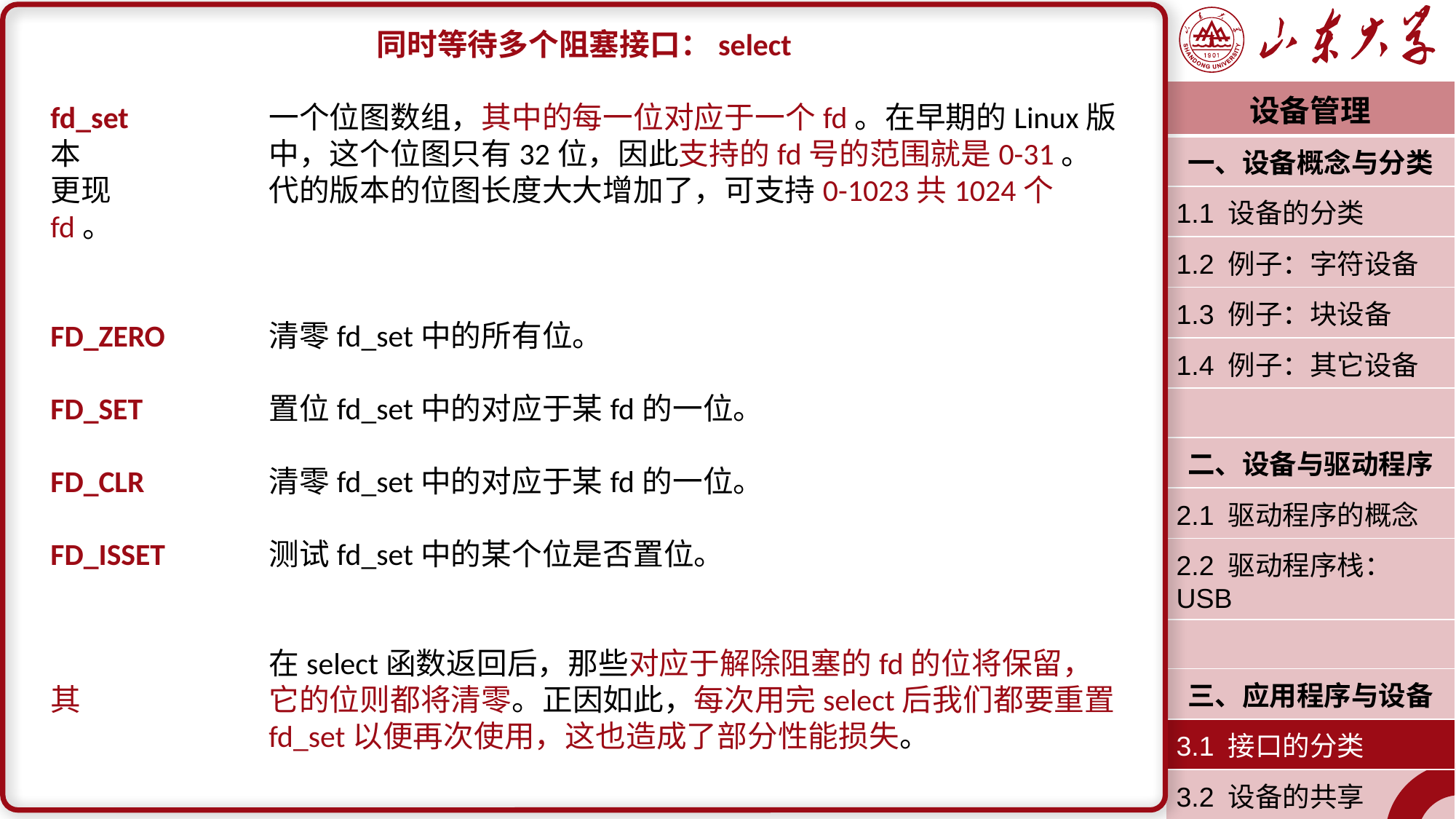

同时等待多个阻塞接口：select

fd_set		一个位图数组，其中的每一位对应于一个fd。在早期的Linux版本		中，这个位图只有32位，因此支持的fd号的范围就是0-31。更现		代的版本的位图长度大大增加了，可支持0-1023共1024个fd。

FD_ZERO	清零fd_set中的所有位。

FD_SET		置位fd_set中的对应于某fd的一位。

FD_CLR		清零fd_set中的对应于某fd的一位。

FD_ISSET	测试fd_set中的某个位是否置位。

		在select函数返回后，那些对应于解除阻塞的fd的位将保留，其		它的位则都将清零。正因如此，每次用完select后我们都要重置		fd_set以便再次使用，这也造成了部分性能损失。
| 设备管理 |
| --- |
| 一、设备概念与分类 |
| 1.1 设备的分类 |
| 1.2 例子：字符设备 |
| 1.3 例子：块设备 |
| 1.4 例子：其它设备 |
|  |
| 二、设备与驱动程序 |
| 2.1 驱动程序的概念 |
| 2.2 驱动程序栈：USB |
|  |
| 三、应用程序与设备 |
| 3.1 接口的分类 |
| 3.2 设备的共享 |
| 潘润宇 2023.04 |